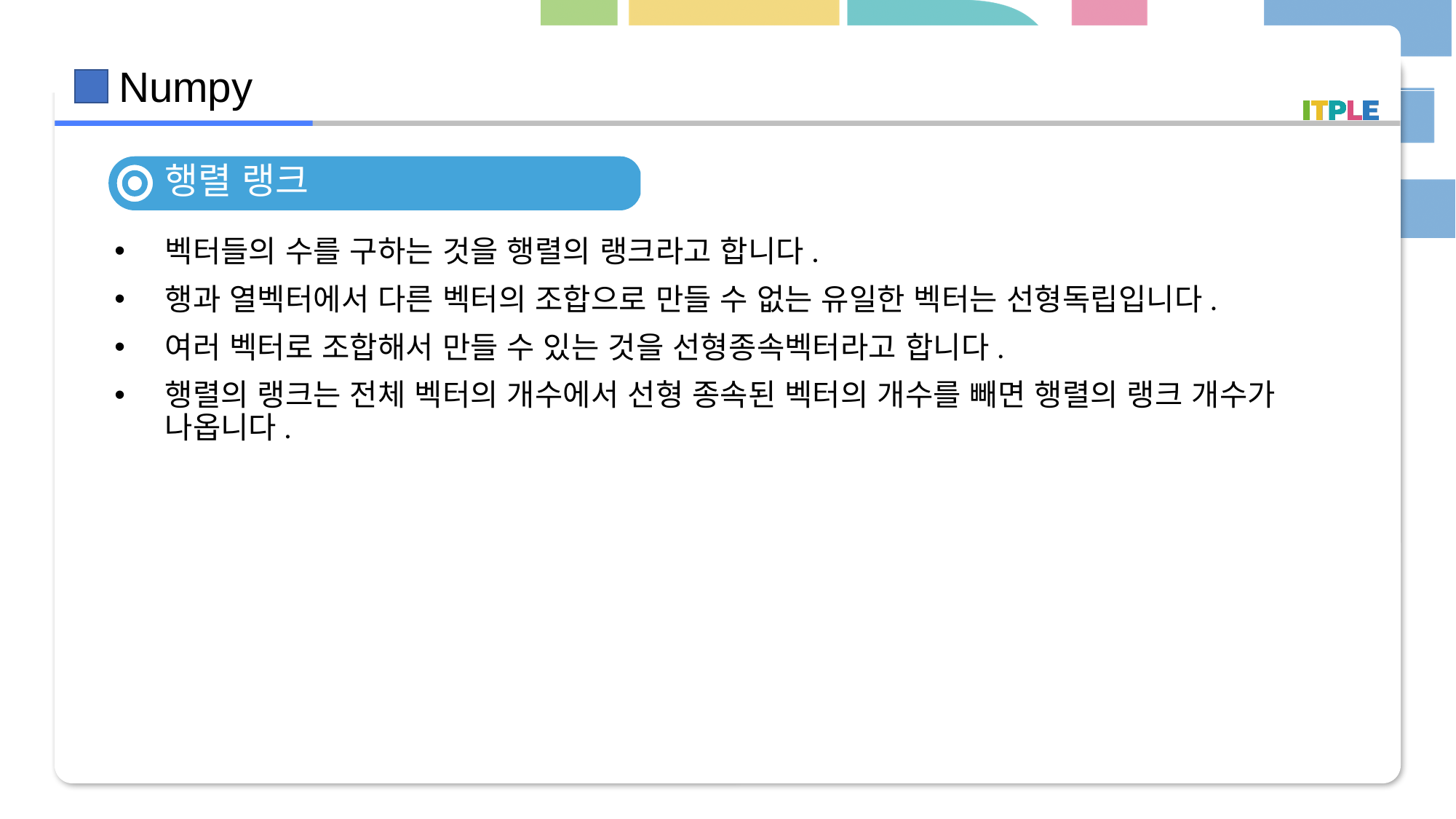

행렬 랭크
벡터들의 수를 구하는 것을 행렬의 랭크라고 합니다.
행과 열벡터에서 다른 벡터의 조합으로 만들 수 없는 유일한 벡터는 선형독립입니다.
여러 벡터로 조합해서 만들 수 있는 것을 선형종속벡터라고 합니다.
행렬의 랭크는 전체 벡터의 개수에서 선형 종속된 벡터의 개수를 빼면 행렬의 랭크 개수가 나옵니다.